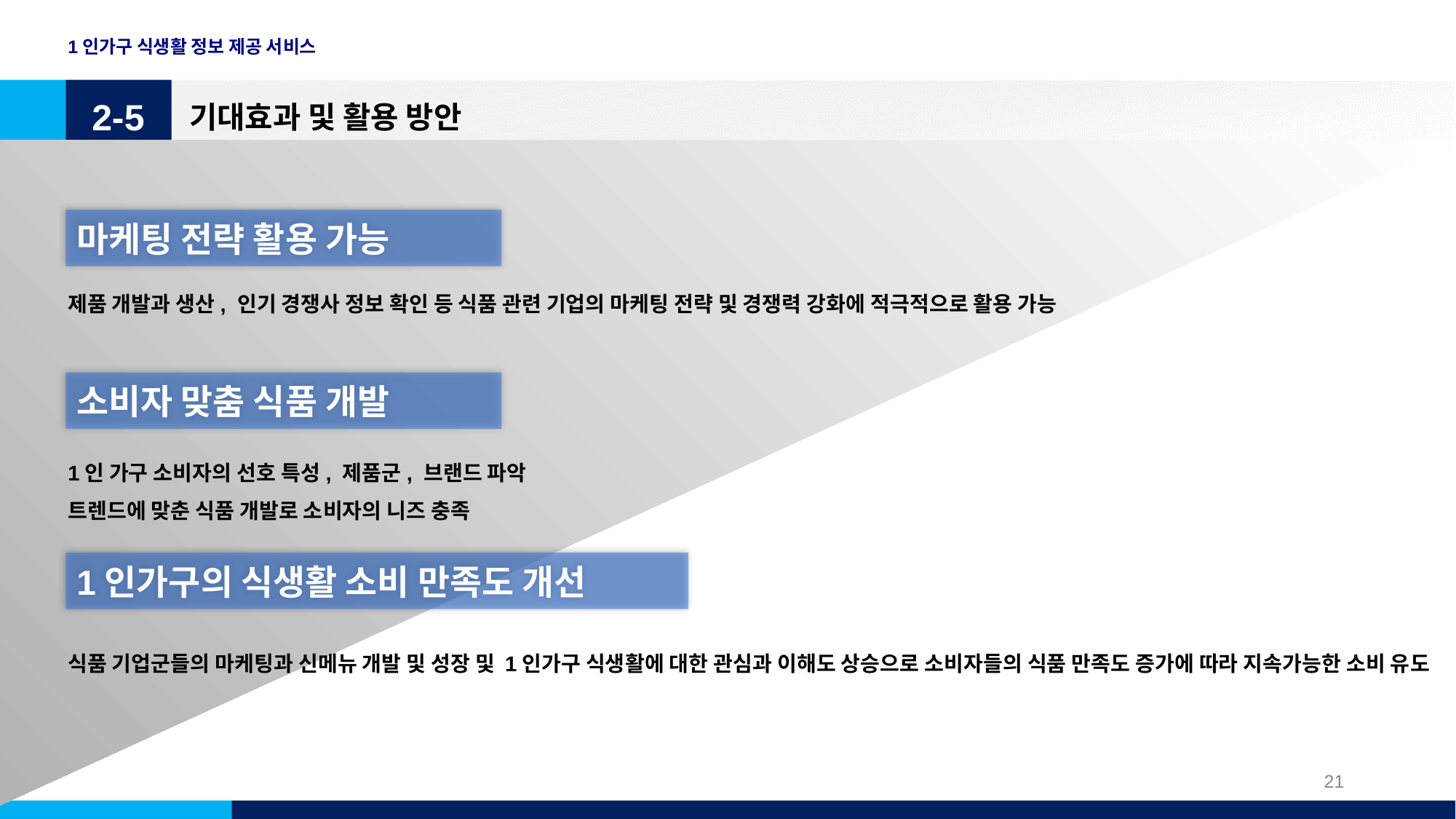

1인가구 식생활 정보 제공 서비스
2-5
기대효과 및 활용 방안
마케팅 전략 활용 가능
제품 개발과 생산, 인기 경쟁사 정보 확인 등 식품 관련 기업의 마케팅 전략 및 경쟁력 강화에 적극적으로 활용 가능
소비자 맞춤 식품 개발
1인 가구 소비자의 선호 특성, 제품군, 브랜드 파악
트렌드에 맞춘 식품 개발로 소비자의 니즈 충족
1인가구의 식생활 소비 만족도 개선
식품 기업군들의 마케팅과 신메뉴 개발 및 성장 및 1인가구 식생활에 대한 관심과 이해도 상승으로 소비자들의 식품 만족도 증가에 따라 지속가능한 소비 유도
21